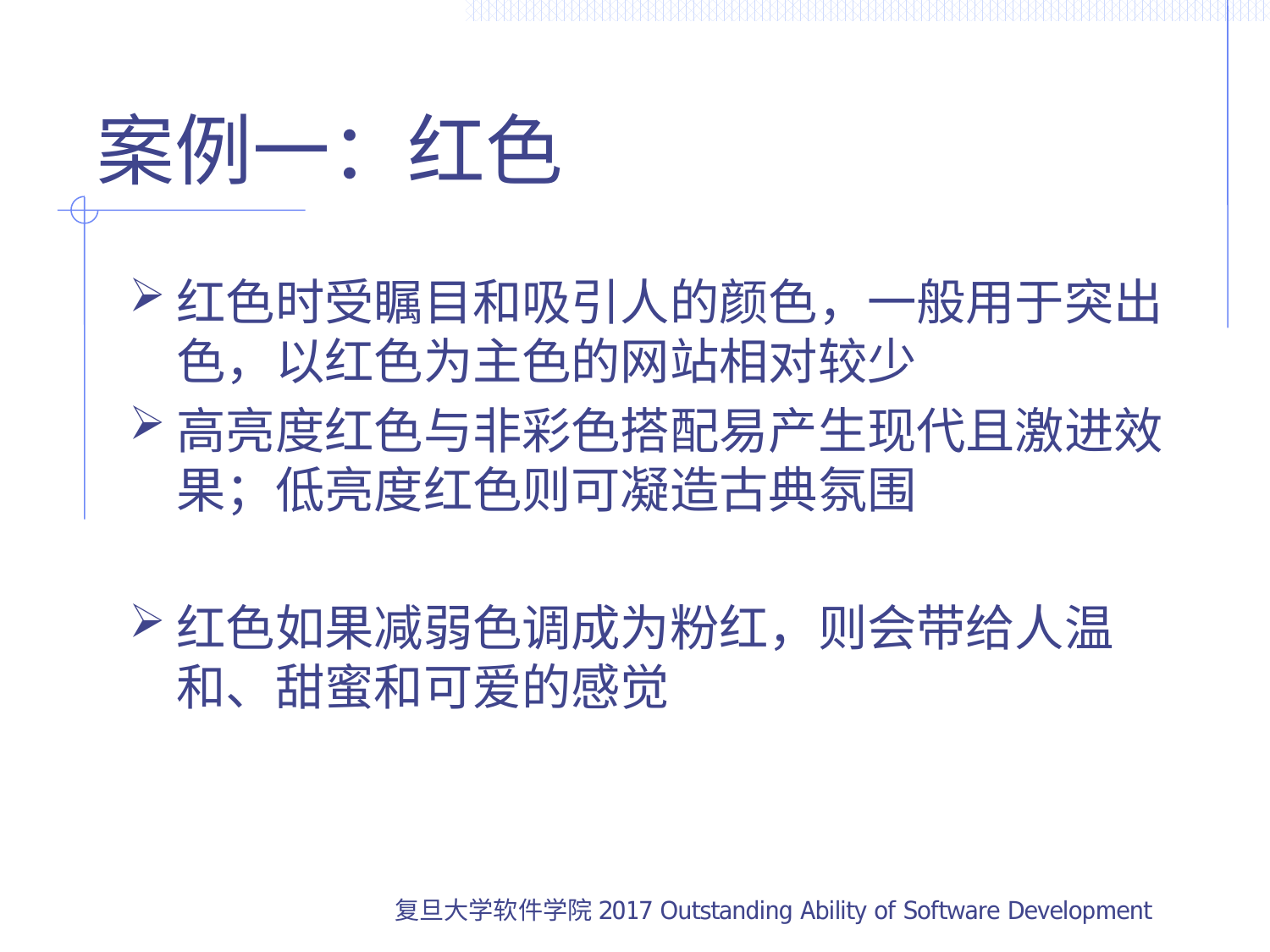

# 案例一：红色
红色时受瞩目和吸引人的颜色，一般用于突出色，以红色为主色的网站相对较少
高亮度红色与非彩色搭配易产生现代且激进效果；低亮度红色则可凝造古典氛围

红色如果减弱色调成为粉红，则会带给人温和、甜蜜和可爱的感觉